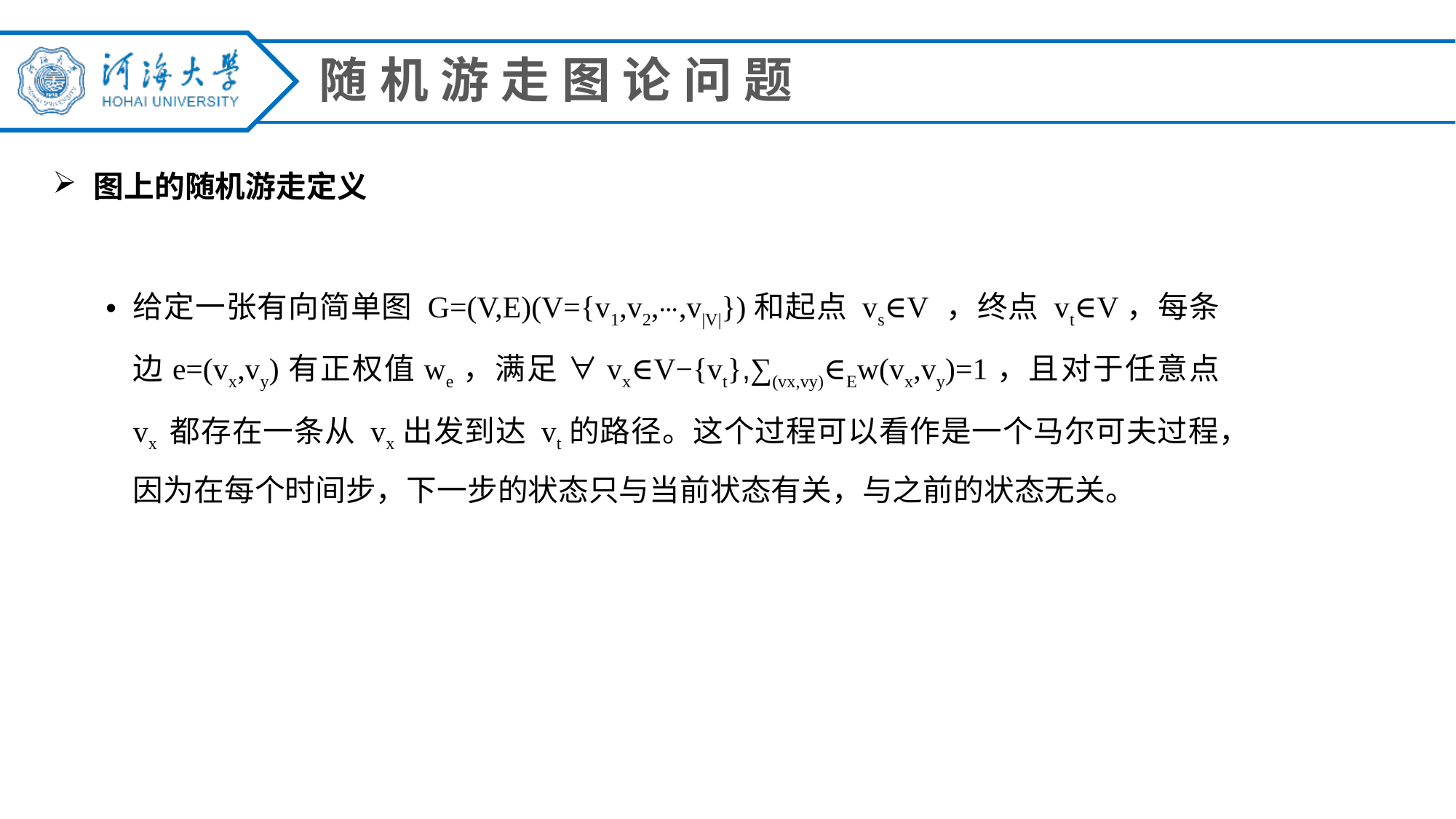

# 随机游走图论问题
图上的随机游走定义
给定一张有向简单图 G=(V,E)(V={v1,v2,⋯,v|V|})和起点 vs∈V ，终点 vt∈V，每条边e=(vx,vy)有正权值we，满足 ∀vx∈V−{vt},∑(vx,vy)∈Ew(vx,vy)=1，且对于任意点 vx 都存在一条从 vx出发到达 vt的路径。这个过程可以看作是一个马尔可夫过程，因为在每个时间步，下一步的状态只与当前状态有关，与之前的状态无关。